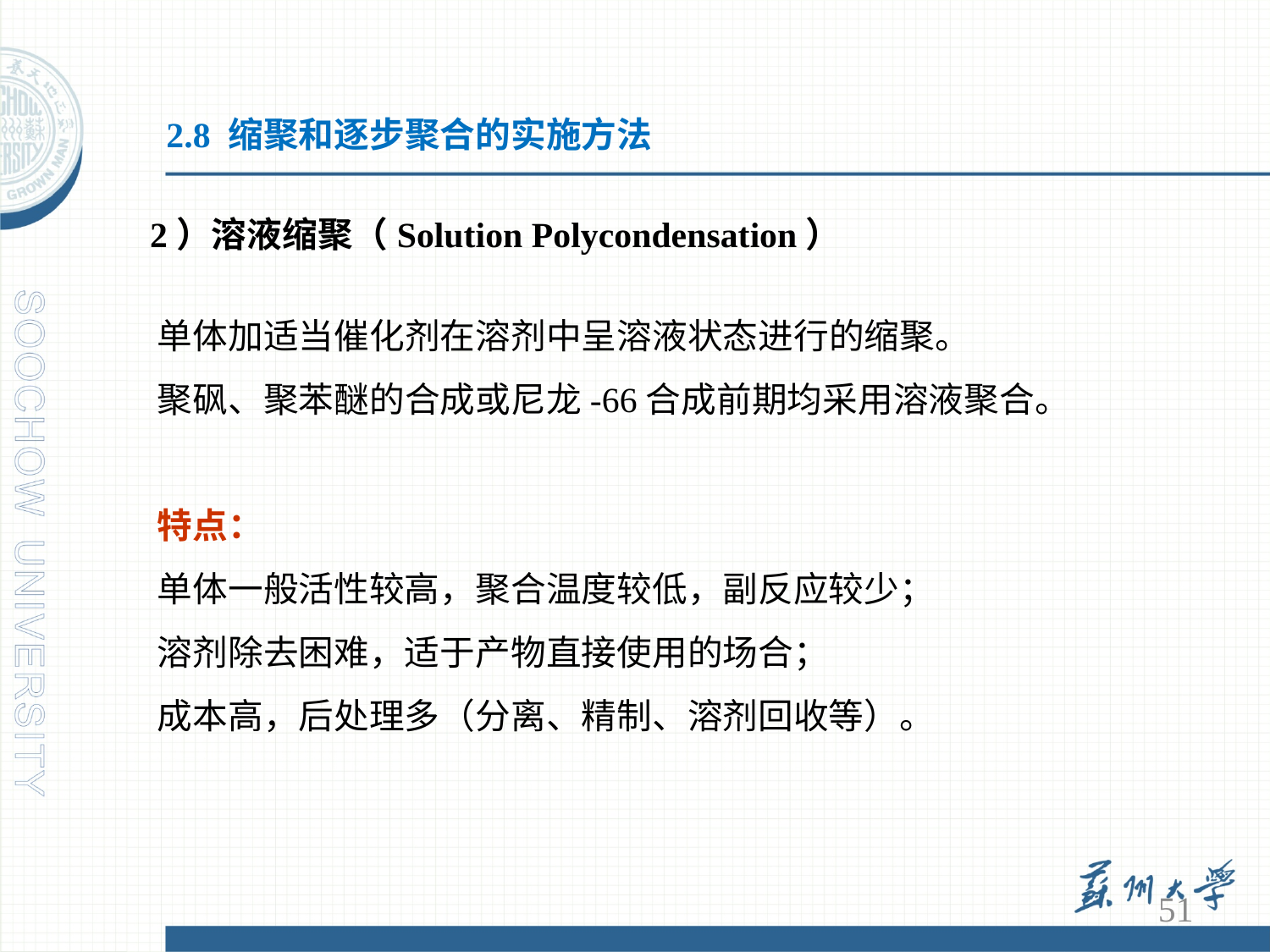

2.8 缩聚和逐步聚合的实施方法
2）溶液缩聚（Solution Polycondensation）
单体加适当催化剂在溶剂中呈溶液状态进行的缩聚。
聚砜、聚苯醚的合成或尼龙-66合成前期均采用溶液聚合。
特点：
单体一般活性较高，聚合温度较低，副反应较少；
溶剂除去困难，适于产物直接使用的场合；
成本高，后处理多（分离、精制、溶剂回收等）。
51